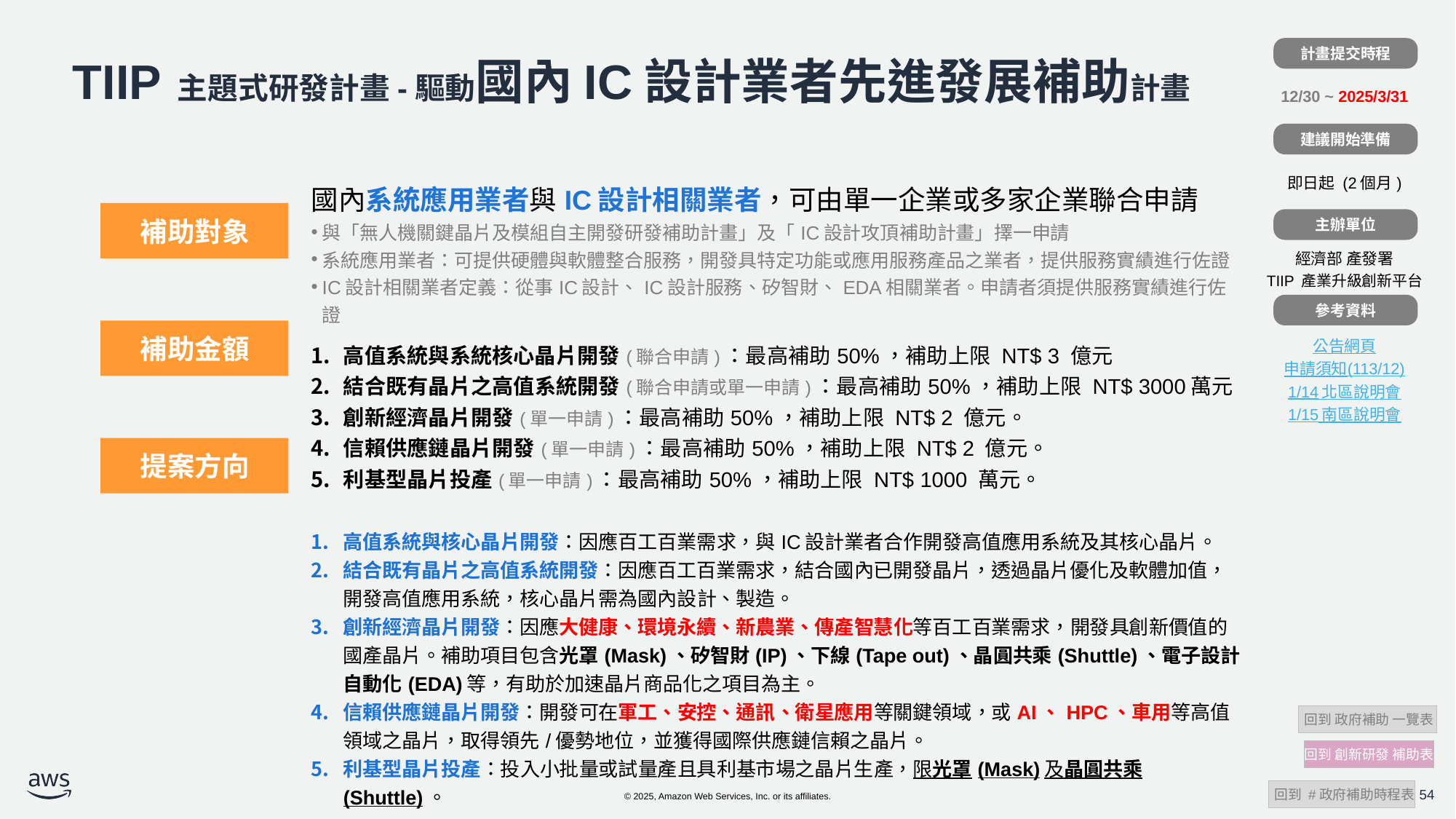

計畫提交時程
|  |
| --- |
| 12/30 ~ 2025/3/31 |
|  |
| 即日起 (2個月) |
|  |
| 經濟部 產發署 TIIP 產業升級創新平台 |
|  |
| 公告網頁 申請須知(113/12) 1/14 北區說明會 1/15 南區說明會 |
# TIIP 主題式研發計畫-驅動國內IC設計業者先進發展補助計畫
建議開始準備
|  | 國內系統應用業者與IC設計相關業者，可由單一企業或多家企業聯合申請 與「無人機關鍵晶片及模組自主開發研發補助計畫」及「IC設計攻頂補助計畫」擇一申請 系統應用業者：可提供硬體與軟體整合服務，開發具特定功能或應用服務產品之業者，提供服務實績進行佐證 IC設計相關業者定義：從事IC設計、IC設計服務、矽智財、EDA相關業者。申請者須提供服務實績進行佐證 |
| --- | --- |
|  | 高值系統與系統核心晶片開發(聯合申請)：最高補助50%，補助上限 NT$ 3 億元 結合既有晶片之高值系統開發(聯合申請或單一申請)：最高補助50%，補助上限 NT$ 3000萬元 創新經濟晶片開發(單一申請)：最高補助50%，補助上限 NT$ 2 億元。 信賴供應鏈晶片開發(單一申請)：最高補助50%，補助上限 NT$ 2 億元。 利基型晶片投產(單一申請)：最高補助50%，補助上限 NT$ 1000 萬元。 |
|  | 高值系統與核心晶片開發：因應百工百業需求，與IC設計業者合作開發高值應用系統及其核心晶片。 結合既有晶片之高值系統開發：因應百工百業需求，結合國內已開發晶片，透過晶片優化及軟體加值，開發高值應用系統，核心晶片需為國內設計、製造。 創新經濟晶片開發：因應大健康、環境永續、新農業、傳產智慧化等百工百業需求，開發具創新價值的國產晶片。補助項目包含光罩(Mask)、矽智財(IP)、下線(Tape out)、晶圓共乘(Shuttle)、電子設計自動化(EDA)等，有助於加速晶片商品化之項目為主。 信賴供應鏈晶片開發：開發可在軍工、安控、通訊、衛星應用等關鍵領域，或AI、HPC、車用等高值領域之晶片，取得領先/優勢地位，並獲得國際供應鏈信賴之晶片。 利基型晶片投產：投入小批量或試量產且具利基市場之晶片生產，限光罩(Mask)及晶圓共乘(Shuttle)。 |
|  | 高值系統與系統核心晶片開發：國內系統應用業者因應百工百業需求，與國內 IC設計業者合作，開發具新興技術之高值化應用系統，以及系統所需之核心晶片。 結合既有晶片之高值系統開發：國內系統應用業者因應百工百業需求，結合國內已開發晶片，透過晶片優化、軟體加值，開發具新興技術之高值化應用系統，系統使用之核心晶片須為國內設計、製造。 創新經濟晶片開發：因應大健康、環境永續、新農業、傳產智慧化…等百工百業市場需求，開發出具有創新經濟價值的國產晶片。補助項目以光罩(Mask)、矽智財(IP)、下線(Tape out) 、 晶 圓 共 乘 (Shuttle) 、 電 子 設 計 自 動 化(EDA)…等有助於加速晶片商品化之項目為主。 信賴供應鏈晶片開發：開發可在軍工、安控、通訊、衛星應用…等關鍵領域，或在 AI、HPC、車用…等高值化領域取得領先/優勢地位，並獲國際供應鏈信賴之晶片。補助項目以光罩(Mask)、矽智財(IP)、下線(Tape out)、晶圓共乘(Shuttle)、電子設計自動化(EDA)…等有助於加速晶片商品化之項目為主。補助上限為新臺幣 2 億元。 利基型晶片投產：投入小批量或試量產且具利基市場之晶片投產。補助項目僅限光罩(Mask)及晶圓共乘(Shuttle)。 |
補助對象
主辦單位
參考資料
補助金額
提案方向
 回到 政府補助 一覽表
回到 創新研發 補助表
 回到 #政府補助時程表
54